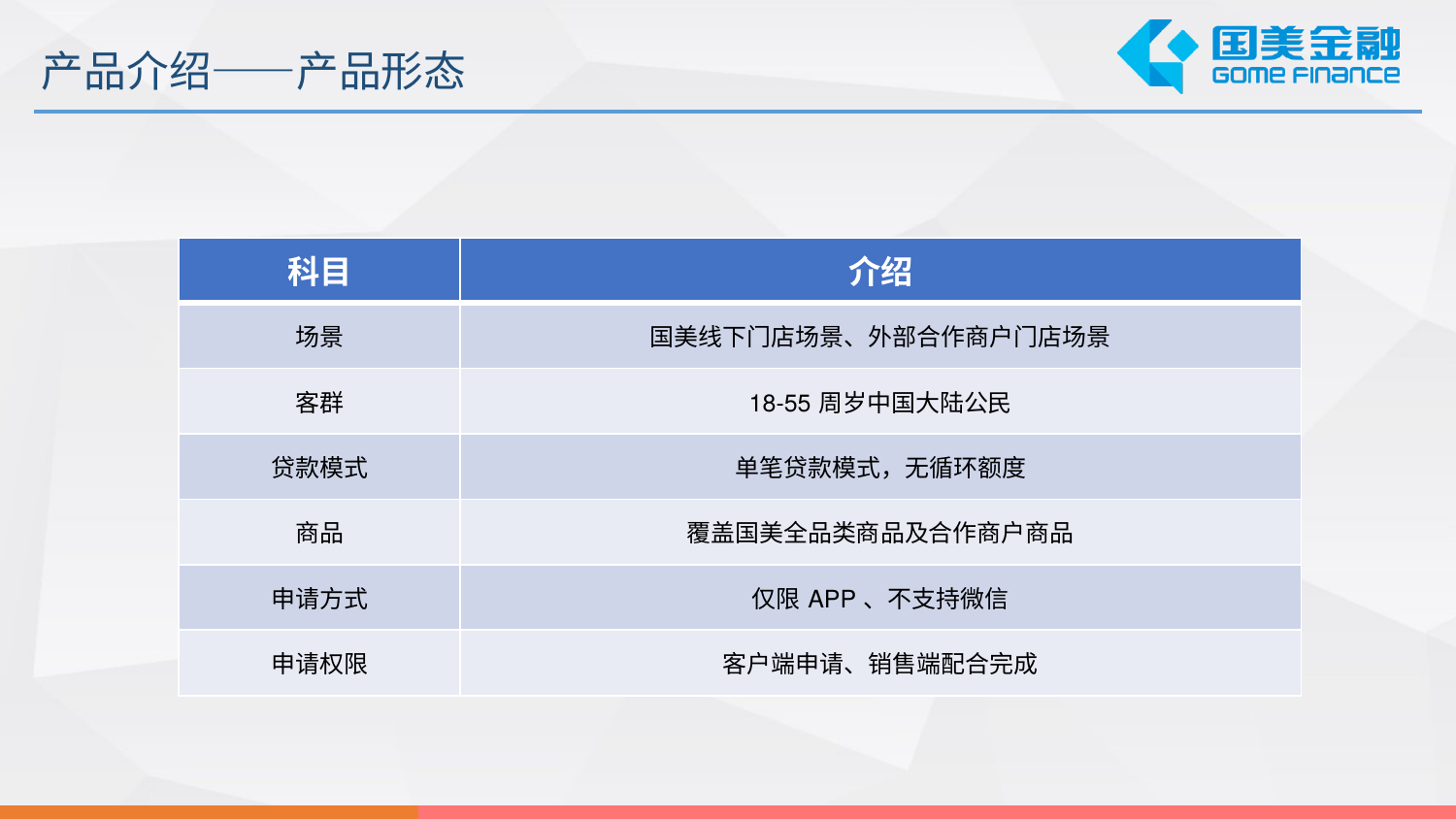

产品介绍——产品形态
| 科目 | 介绍 |
| --- | --- |
| 场景 | 国美线下门店场景、外部合作商户门店场景 |
| 客群 | 18-55周岁中国大陆公民 |
| 贷款模式 | 单笔贷款模式，无循环额度 |
| 商品 | 覆盖国美全品类商品及合作商户商品 |
| 申请方式 | 仅限APP、不支持微信 |
| 申请权限 | 客户端申请、销售端配合完成 |